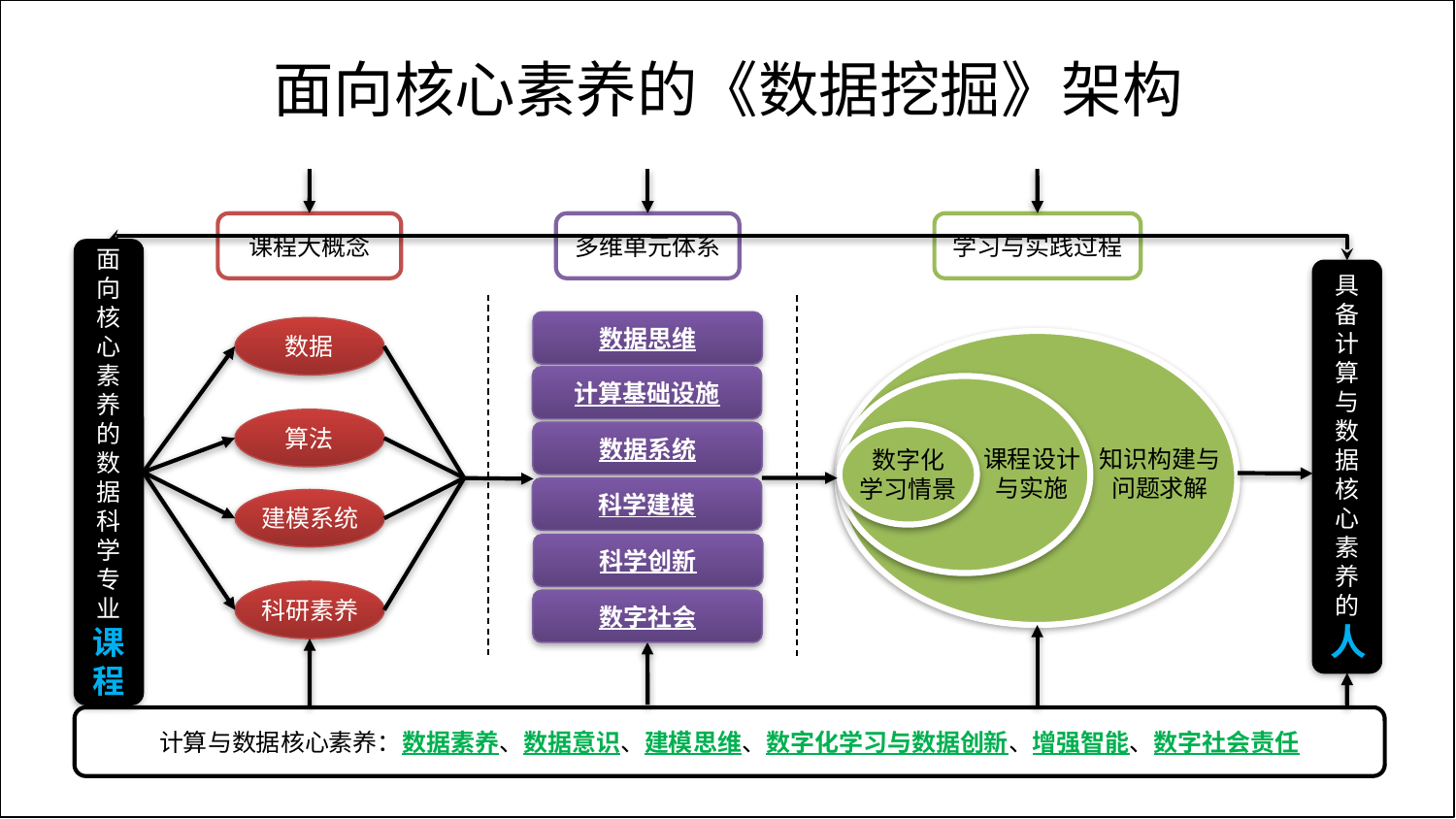

# 面向核心素养的《数据挖掘》架构
课程大概念
多维单元体系
学习与实践过程
面向核心素养的数据科学专业课程
具备计算与数据核心素养的人
数据思维
数据

计算基础设施

算法
数据系统
数字化
学习情景
课程设计与实施
知识构建与问题求解
科学建模
建模系统
科学创新
科研素养
数字社会
计算与数据核心素养：数据素养、数据意识、建模思维、数字化学习与数据创新、增强智能、数字社会责任